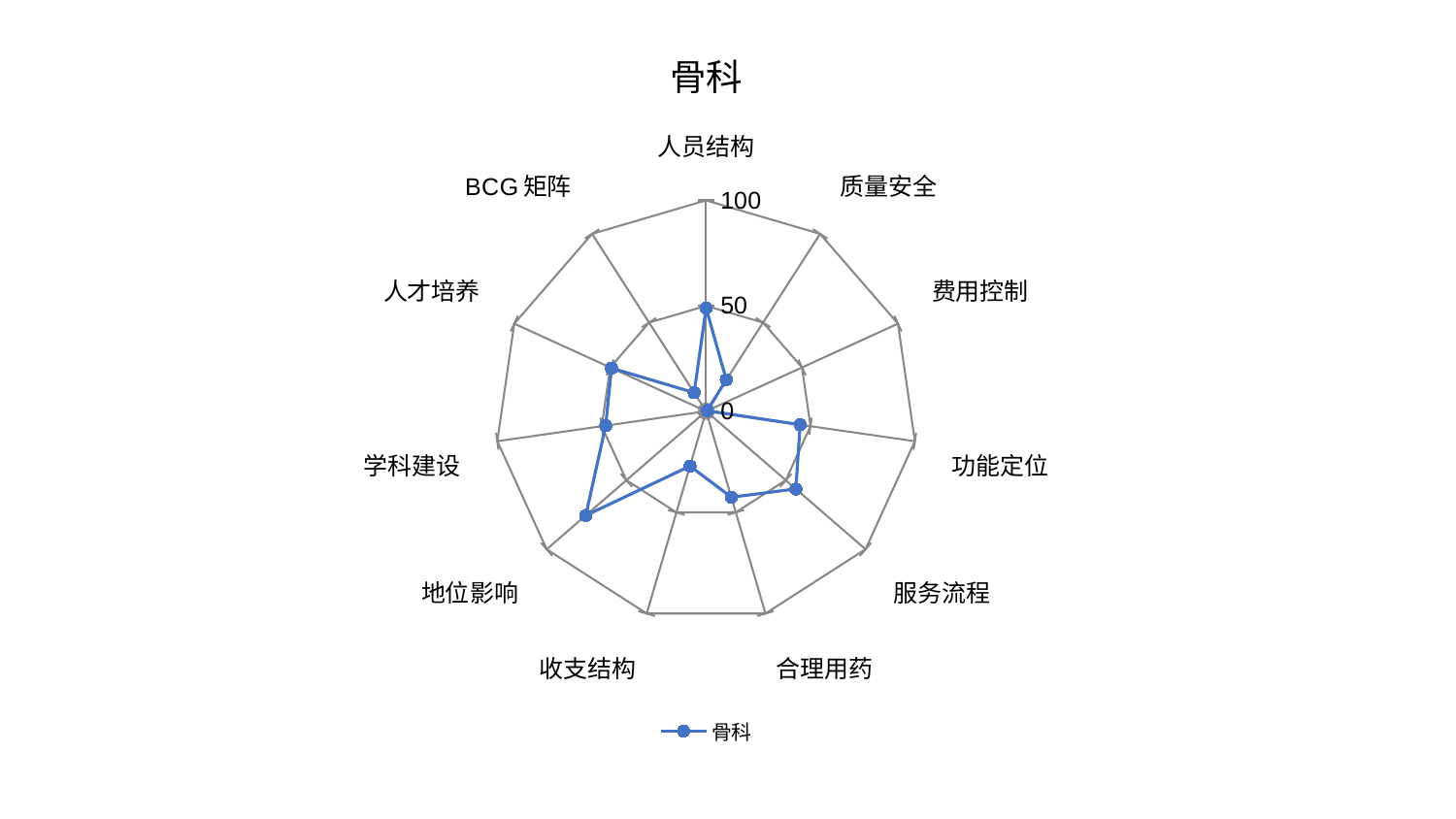

### Chart: 骨科

| Category | 骨科 |
|---|---|
| 人员结构 | 48.93414801866732 |
| 质量安全 | 17.74146649550746 |
| 费用控制 | 0.5853137076194568 |
| 功能定位 | 45.04384662690923 |
| 服务流程 | 56.30894346167187 |
| 合理用药 | 42.494110058765784 |
| 收支结构 | 27.117600515771006 |
| 地位影响 | 75.50021880745649 |
| 学科建设 | 48.11545828577475 |
| 人才培养 | 49.30068877874649 |
| BCG矩阵 | 10.460723562338933 |
170